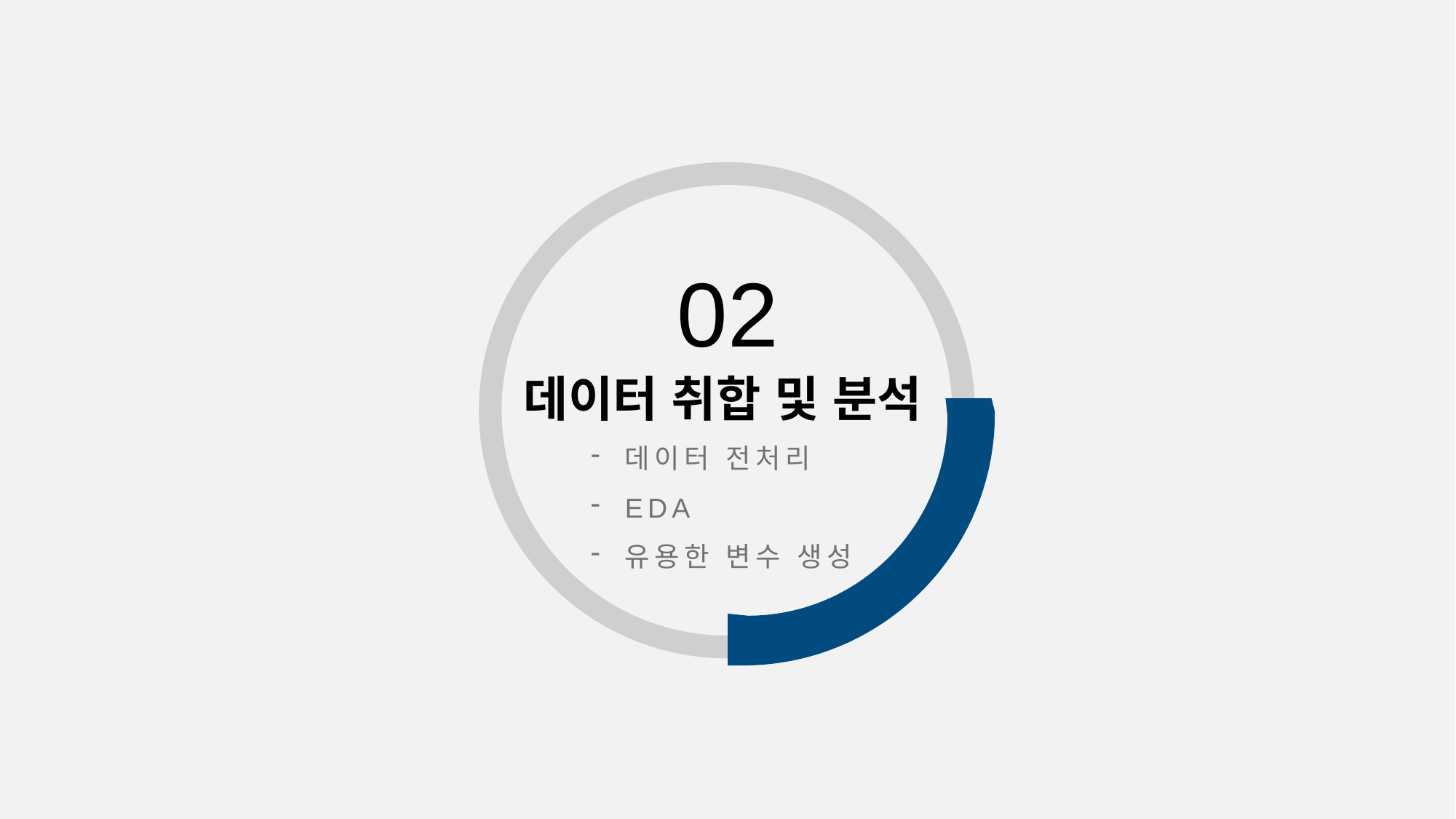

02
데이터 취합 및 분석

데이터 전처리
EDA
유용한 변수 생성